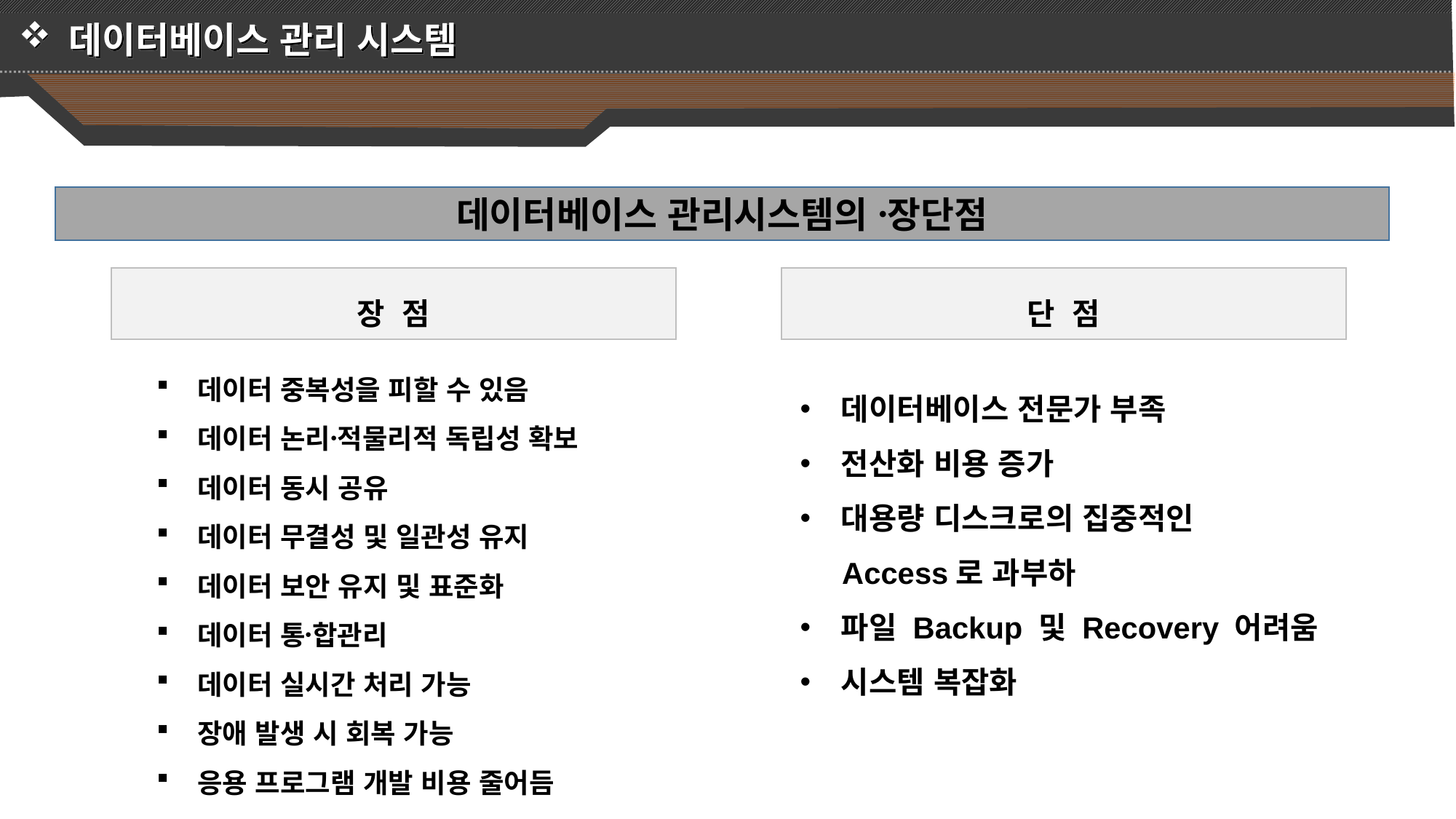

데이터베이스 관리 시스템

데이터베이스 관리시스템의 장〮단점
장  점
단  점
데이터 중복성을 피할 수 있음
데이터 논리적〮물리적 독립성 확보
데이터 동시 공유
데이터 무결성 및 일관성 유지
데이터 보안 유지 및 표준화
데이터 통합〮관리
데이터 실시간 처리 가능
장애 발생 시 회복 가능
응용 프로그램 개발 비용 줄어듬
데이터베이스 전문가 부족
전산화 비용 증가
대용량 디스크로의 집중적인
     Access로 과부하
파일 Backup 및 Recovery 어려움
시스템 복잡화